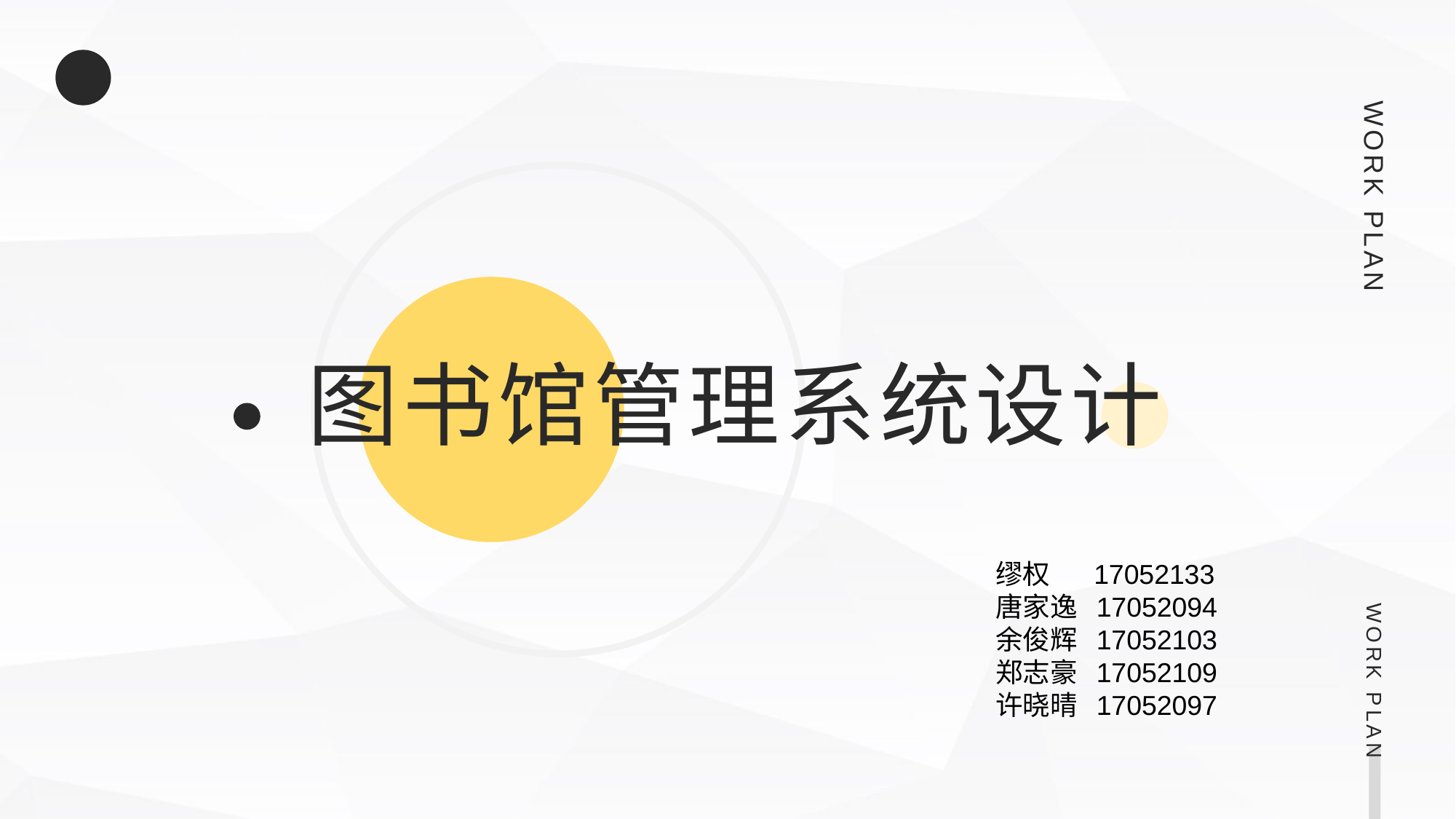

WORK PLAN

图书馆管理系统设计

缪权      17052133
唐家逸  17052094
余俊辉  17052103
郑志豪  17052109
许晓晴  17052097

WORK PLAN